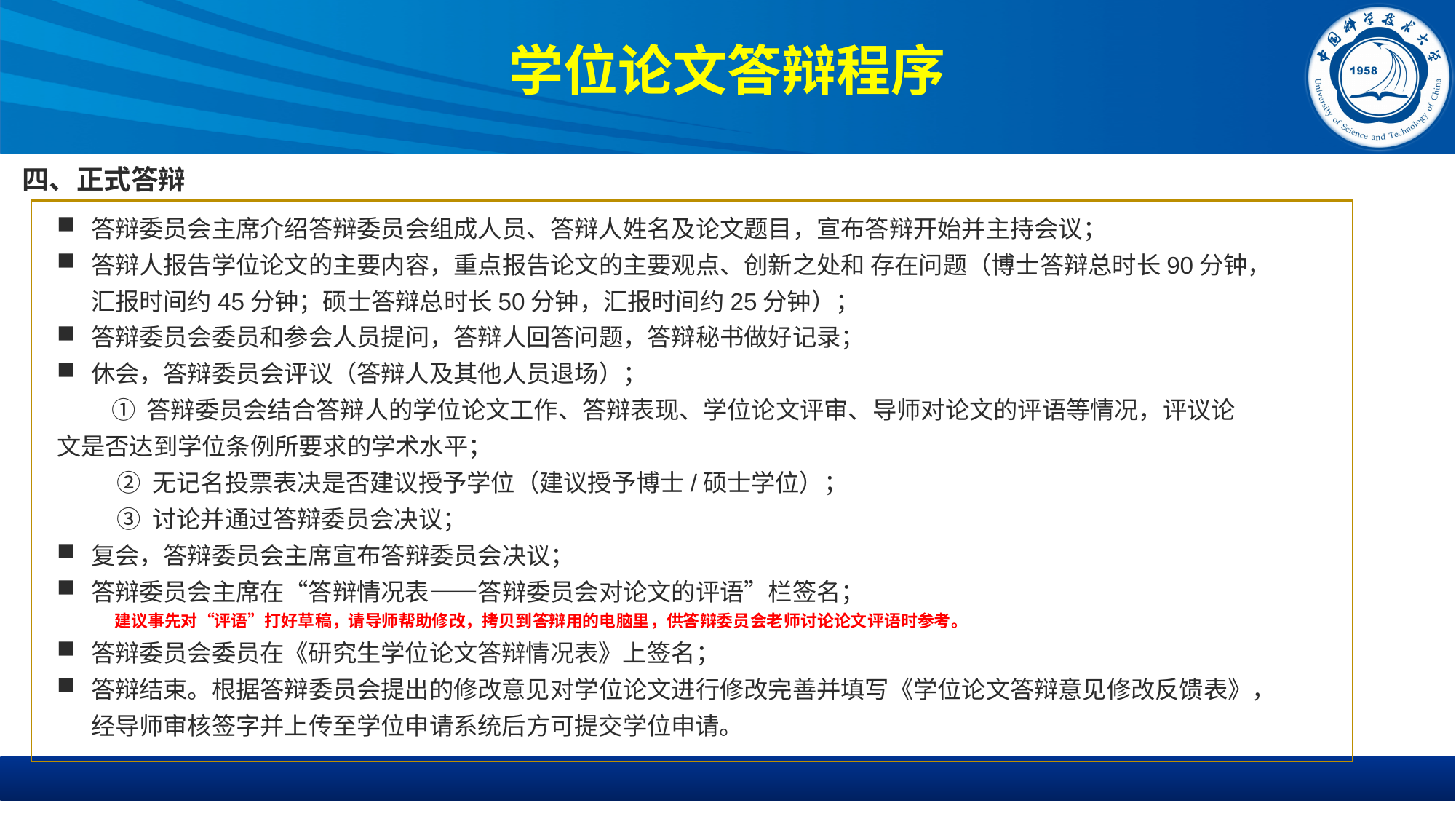

# 学位论文答辩程序

四、正式答辩

答辩委员会主席介绍答辩委员会组成人员、答辩人姓名及论文题目，宣布答辩开始并主持会议；
答辩人报告学位论文的主要内容，重点报告论文的主要观点、创新之处和 存在问题（博士答辩总时长90分钟，汇报时间约45分钟；硕士答辩总时长50分钟，汇报时间约25分钟）；
答辩委员会委员和参会人员提问，答辩人回答问题，答辩秘书做好记录；
休会，答辩委员会评议（答辩人及其他人员退场）；
          ① 答辩委员会结合答辩人的学位论文工作、答辩表现、学位论文评审、导师对论文的评语等情况，评议论   文是否达到学位条例所要求的学术水平；
           ② 无记名投票表决是否建议授予学位（建议授予博士/硕士学位）；
           ③ 讨论并通过答辩委员会决议；
复会，答辩委员会主席宣布答辩委员会决议；
答辩委员会主席在“答辩情况表——答辩委员会对论文的评语”栏签名；
              建议事先对“评语”打好草稿，请导师帮助修改，拷贝到答辩用的电脑里，供答辩委员会老师讨论论文评语时参考。
答辩委员会委员在《研究生学位论文答辩情况表》上签名；
答辩结束。根据答辩委员会提出的修改意见对学位论文进行修改完善并填写《学位论文答辩意见修改反馈表》，经导师审核签字并上传至学位申请系统后方可提交学位申请。